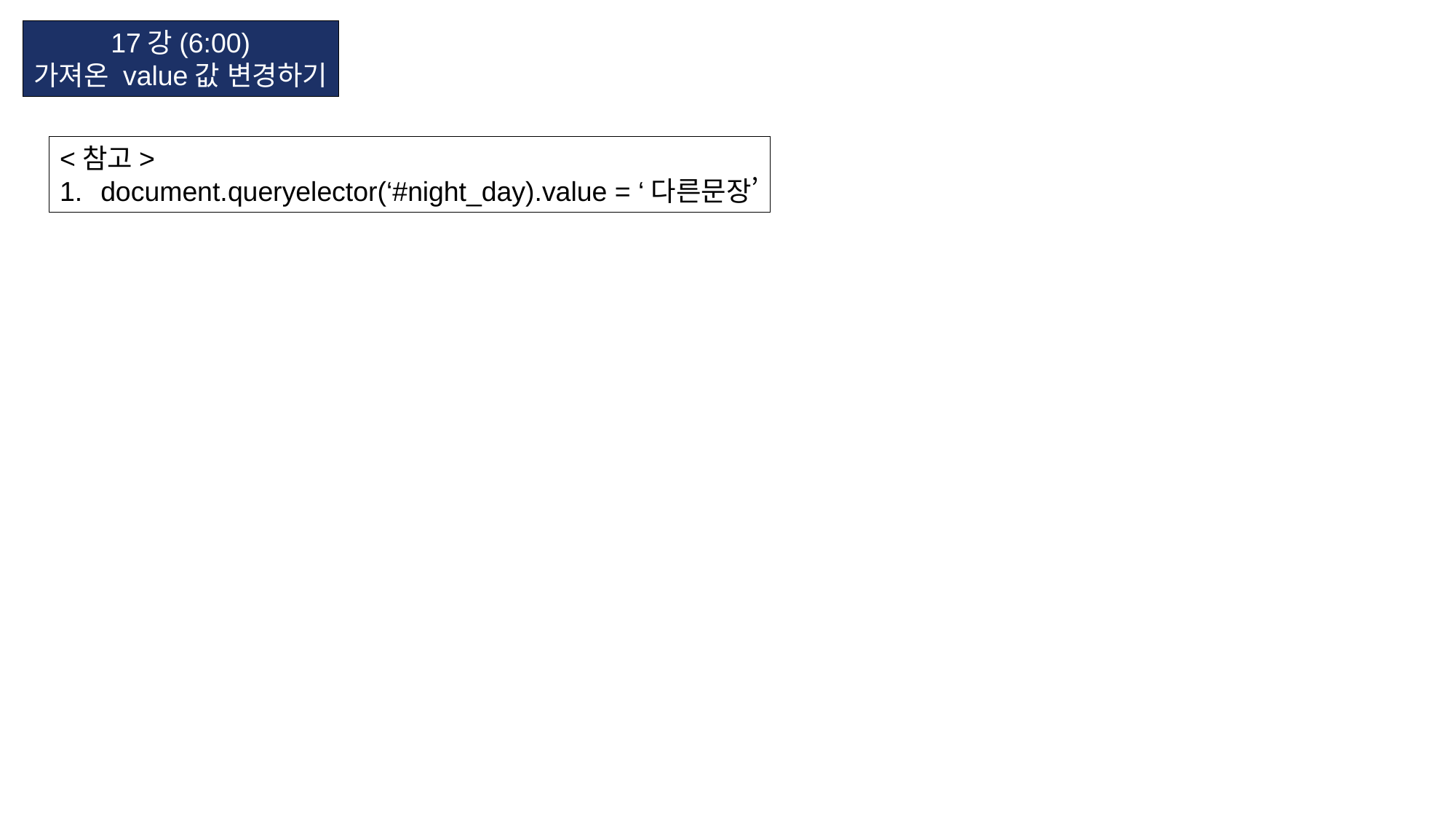

17강(6:00)
가져온 value값 변경하기
<참고>
document.queryelector(‘#night_day).value = ‘다른문장’